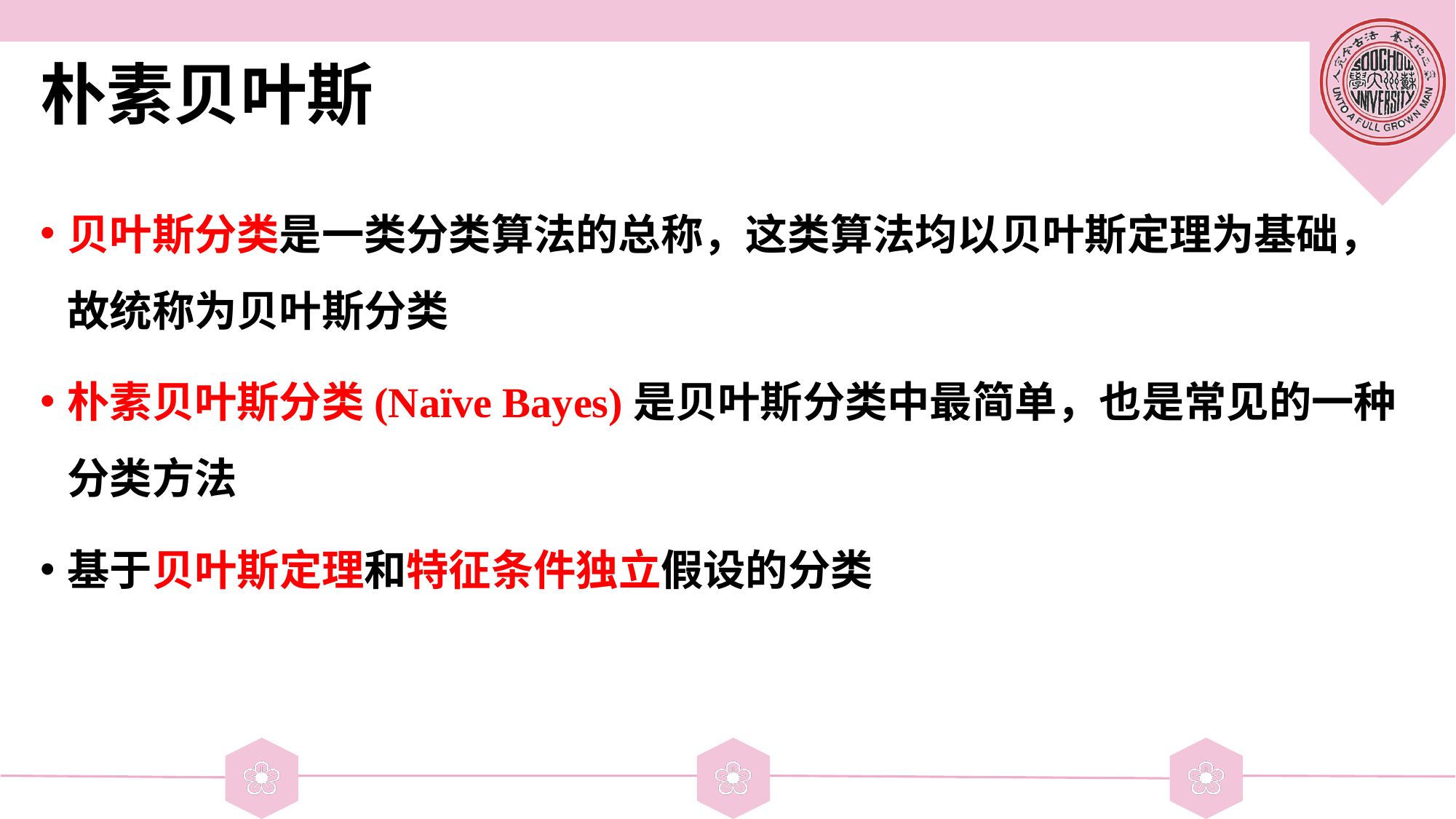

# 朴素贝叶斯
贝叶斯分类是一类分类算法的总称，这类算法均以贝叶斯定理为基础，故统称为贝叶斯分类
朴素贝叶斯分类(Naïve Bayes)是贝叶斯分类中最简单，也是常见的一种分类方法
基于贝叶斯定理和特征条件独立假设的分类